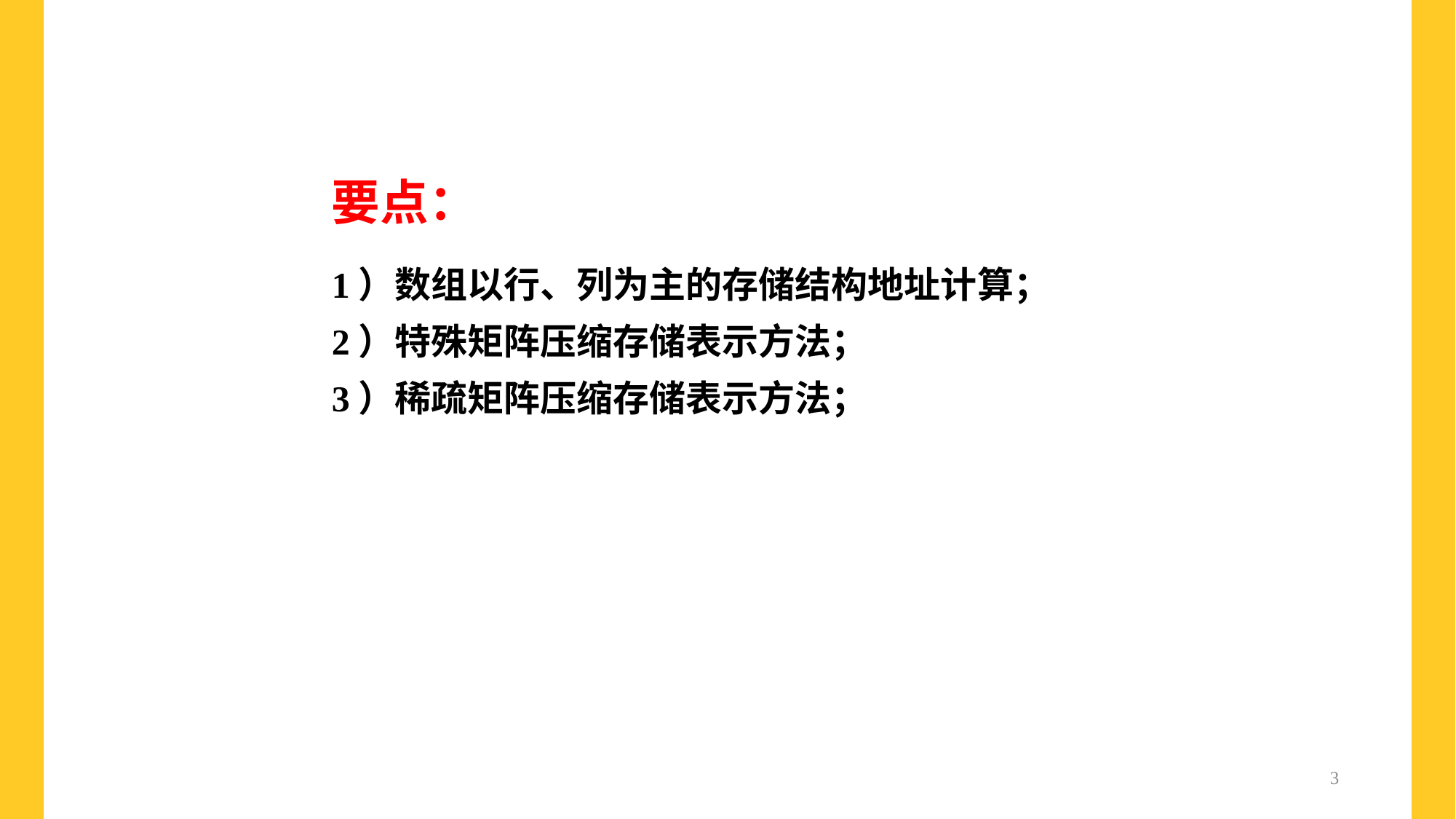

要点：

1）数组以行、列为主的存储结构地址计算；
2）特殊矩阵压缩存储表示方法；
3）稀疏矩阵压缩存储表示方法；
3